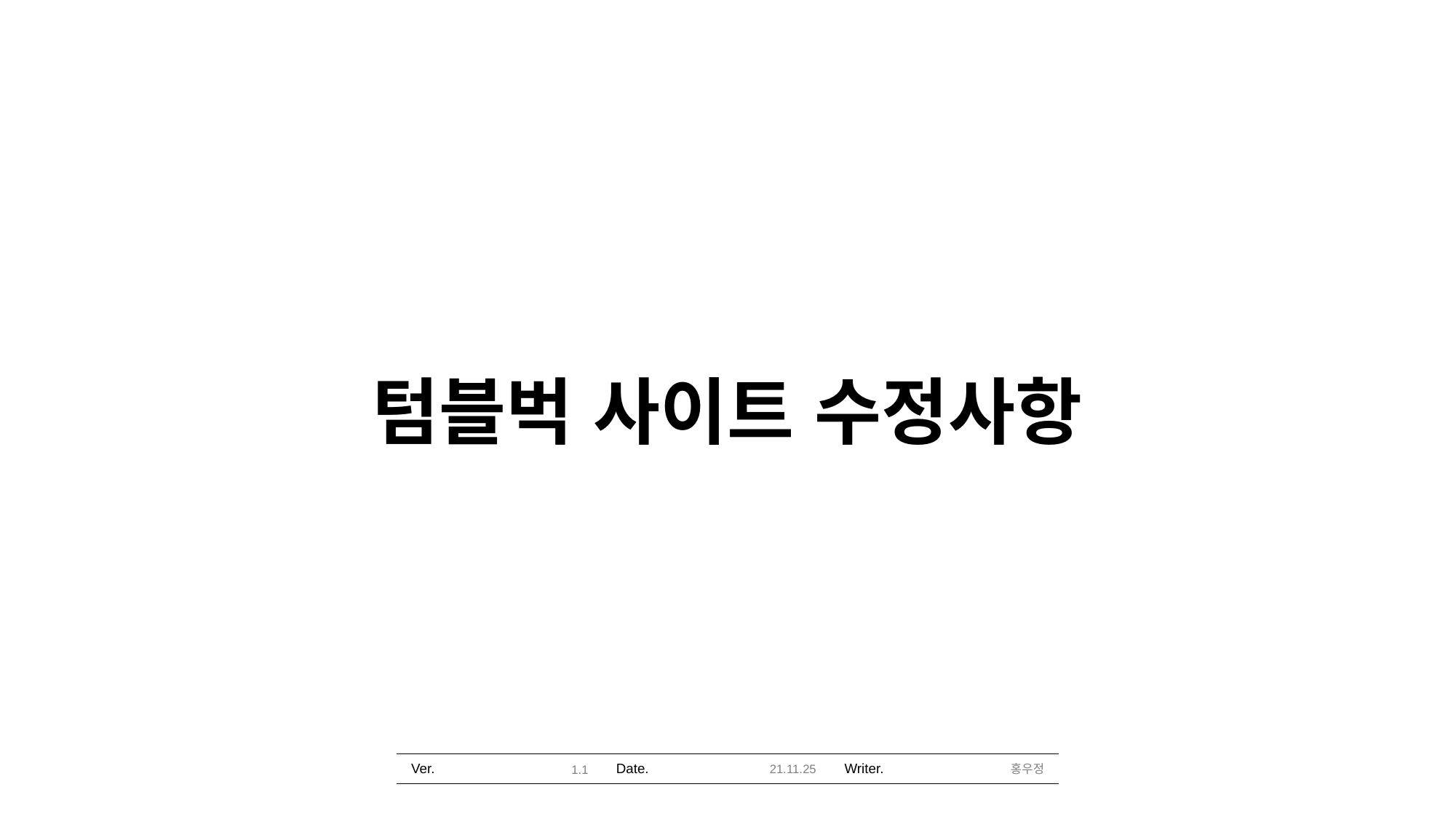

# 텀블벅 사이트 수정사항
21.11.25
홍우정
1.1